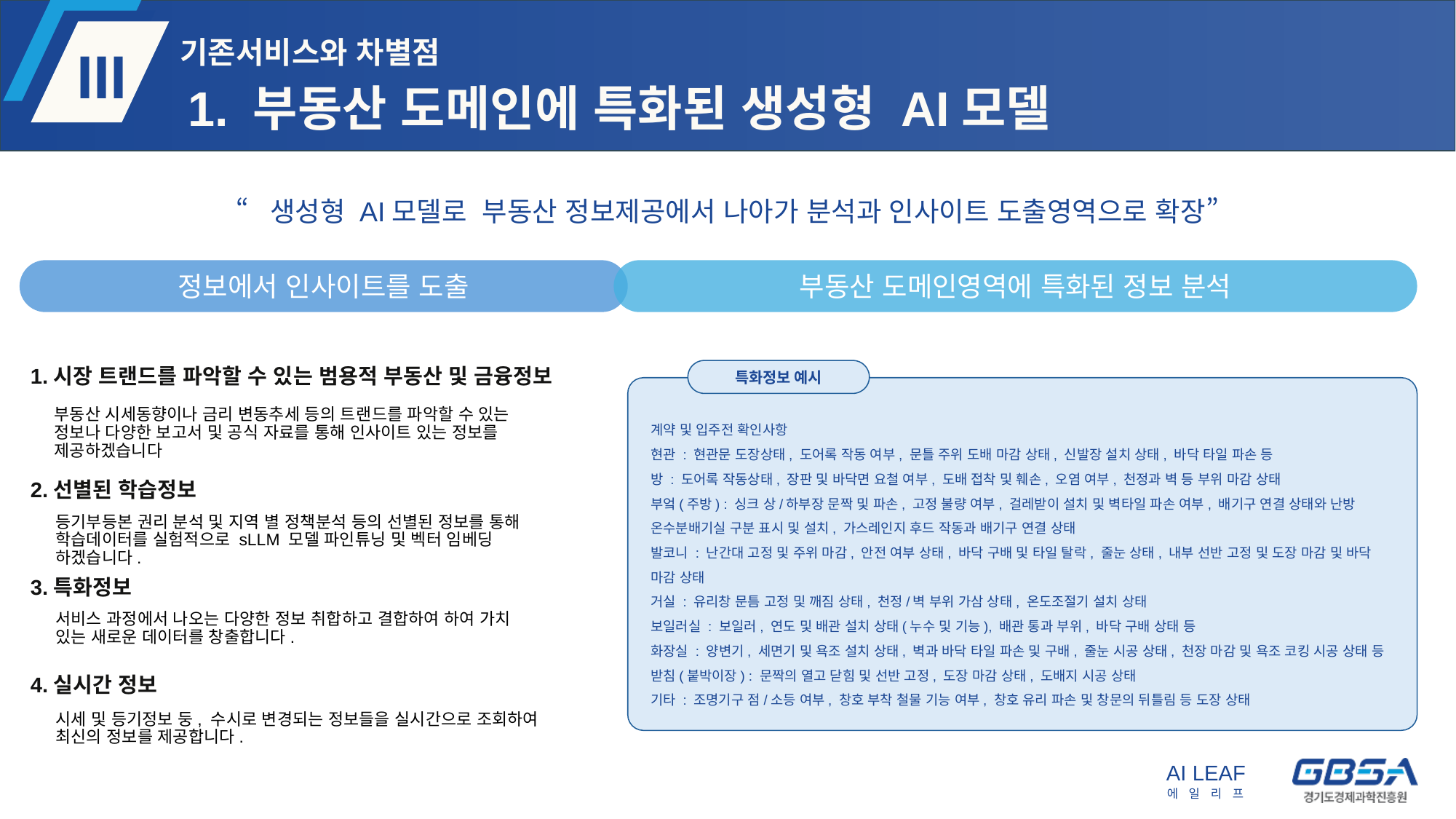

# 1. 부동산 도메인에 특화된 생성형 AI모델
“생성형 AI모델로  부동산 정보제공에서 나아가 분석과 인사이트 도출영역으로 확장”
정보에서 인사이트를 도출
부동산 도메인영역에 특화된 정보 분석
1.시장 트랜드를 파악할 수 있는 범용적 부동산 및 금융정보
부동산 시세동향이나 금리 변동추세 등의 트랜드를 파악할 수 있는 정보나 다양한 보고서 및 공식 자료를 통해 인사이트 있는 정보를 제공하겠습니다
특화정보 예시

계약 및 입주전 확인사항
현관 : 현관문 도장상태, 도어록 작동 여부, 문틀 주위 도배 마감 상태, 신발장 설치 상태, 바닥 타일 파손 등
방 : 도어록 작동상태, 장판 및 바닥면 요철 여부, 도배 접착 및 훼손, 오염 여부, 천정과 벽 등 부위 마감 상태
부엌(주방) : 싱크 상/하부장 문짝 및 파손, 고정 불량 여부, 걸레받이 설치 및 벽타일 파손 여부, 배기구 연결 상태와 난방 온수분배기실 구분 표시 및 설치, 가스레인지 후드 작동과 배기구 연결 상태
발코니 : 난간대 고정 및 주위 마감, 안전 여부 상태, 바닥 구배 및 타일 탈락, 줄눈 상태, 내부 선반 고정 및 도장 마감 및 바닥 마감 상태
거실 : 유리창 문틈 고정 및 깨짐 상태, 천정/벽 부위 가삼 상태, 온도조절기 설치 상태
보일러실 : 보일러, 연도 및 배관 설치 상태(누수 및 기능), 배관 통과 부위, 바닥 구배 상태 등
화장실 : 양변기, 세면기 및 욕조 설치 상태, 벽과 바닥 타일 파손 및 구배, 줄눈 시공 상태, 천장 마감 및 욕조 코킹 시공 상태 등
받침(붙박이장) : 문짝의 열고 닫힘 및 선반 고정, 도장 마감 상태, 도배지 시공 상태
기타 : 조명기구 점/소등 여부, 창호 부착 철물 기능 여부, 창호 유리 파손 및 창문의 뒤틀림 등 도장 상태
2.선별된 학습정보
등기부등본 권리 분석 및 지역 별 정책분석 등의 선별된 정보를 통해 학습데이터를 실험적으로 sLLM 모델 파인튜닝 및 벡터 임베딩 하겠습니다.
3.특화정보
서비스 과정에서 나오는 다양한 정보 취합하고 결합하여 하여 가치 있는 새로운 데이터를 창출합니다.
4.실시간 정보
시세 및 등기정보 둥, 수시로 변경되는 정보들을 실시간으로 조회하여 최신의 정보를 제공합니다.